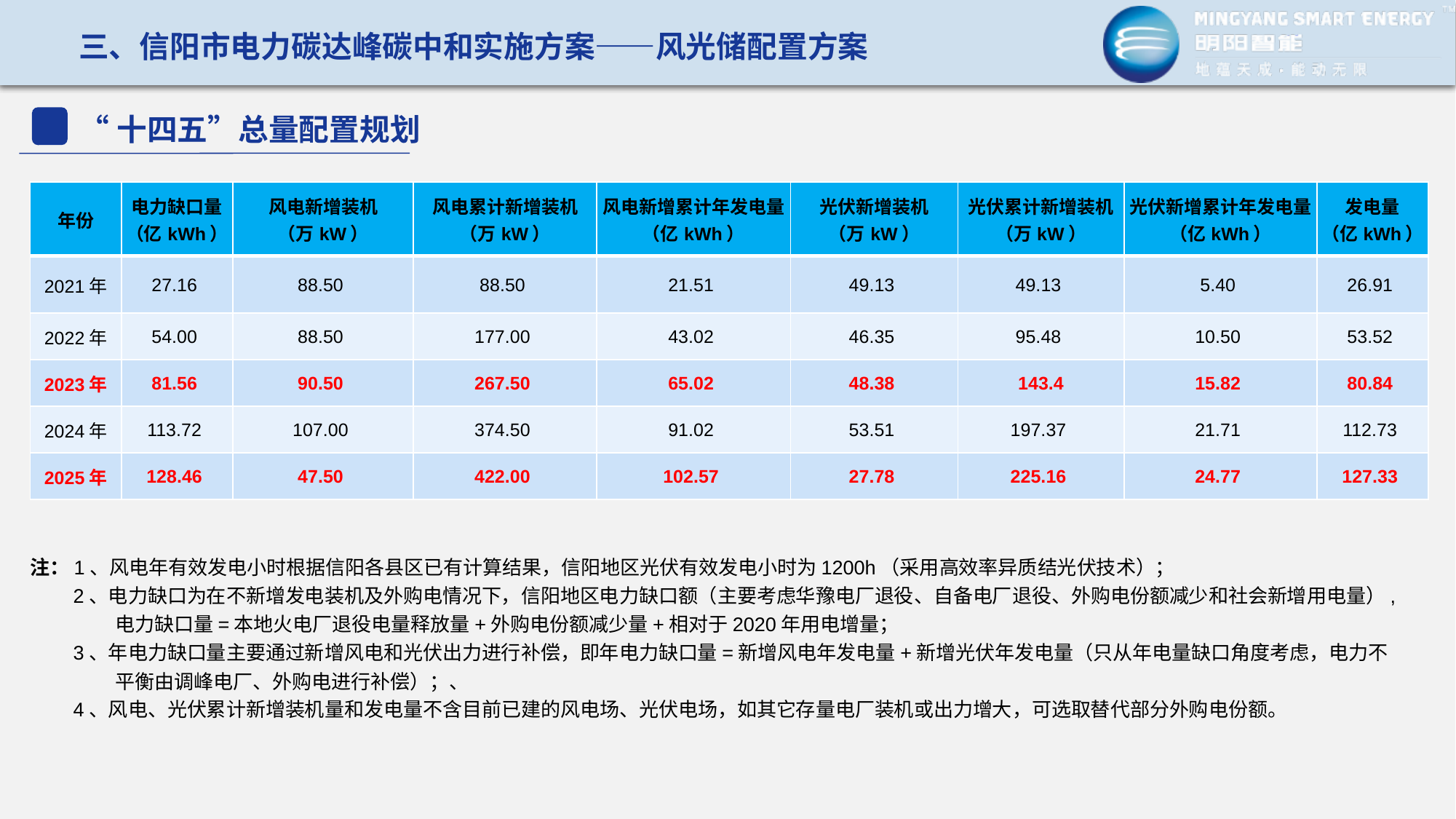

三、信阳市电力碳达峰碳中和实施方案——风光储配置方案
“十四五”总量配置规划

| 年份 | 电力缺口量 （亿kWh） | 风电新增装机 （万kW） | 风电累计新增装机 （万kW） | 风电新增累计年发电量 （亿kWh） | 光伏新增装机 （万kW） | 光伏累计新增装机 （万kW） | 光伏新增累计年发电量 （亿kWh） | 发电量 （亿kWh） |
| --- | --- | --- | --- | --- | --- | --- | --- | --- |
| 2021年 | 27.16 | 88.50 | 88.50 | 21.51 | 49.13 | 49.13 | 5.40 | 26.91 |
| 2022年 | 54.00 | 88.50 | 177.00 | 43.02 | 46.35 | 95.48 | 10.50 | 53.52 |
| 2023年 | 81.56 | 90.50 | 267.50 | 65.02 | 48.38 | 143.4 | 15.82 | 80.84 |
| 2024年 | 113.72 | 107.00 | 374.50 | 91.02 | 53.51 | 197.37 | 21.71 | 112.73 |
| 2025年 | 128.46 | 47.50 | 422.00 | 102.57 | 27.78 | 225.16 | 24.77 | 127.33 |
注：1、风电年有效发电小时根据信阳各县区已有计算结果，信阳地区光伏有效发电小时为1200h（采用高效率异质结光伏技术）；
2、电力缺口为在不新增发电装机及外购电情况下，信阳地区电力缺口额（主要考虑华豫电厂退役、自备电厂退役、外购电份额减少和社会新增用电量）,电力缺口量=本地火电厂退役电量释放量+外购电份额减少量+相对于2020年用电增量；
3、年电力缺口量主要通过新增风电和光伏出力进行补偿，即年电力缺口量=新增风电年发电量+新增光伏年发电量（只从年电量缺口角度考虑，电力不平衡由调峰电厂、外购电进行补偿）；、
4、风电、光伏累计新增装机量和发电量不含目前已建的风电场、光伏电场，如其它存量电厂装机或出力增大，可选取替代部分外购电份额。